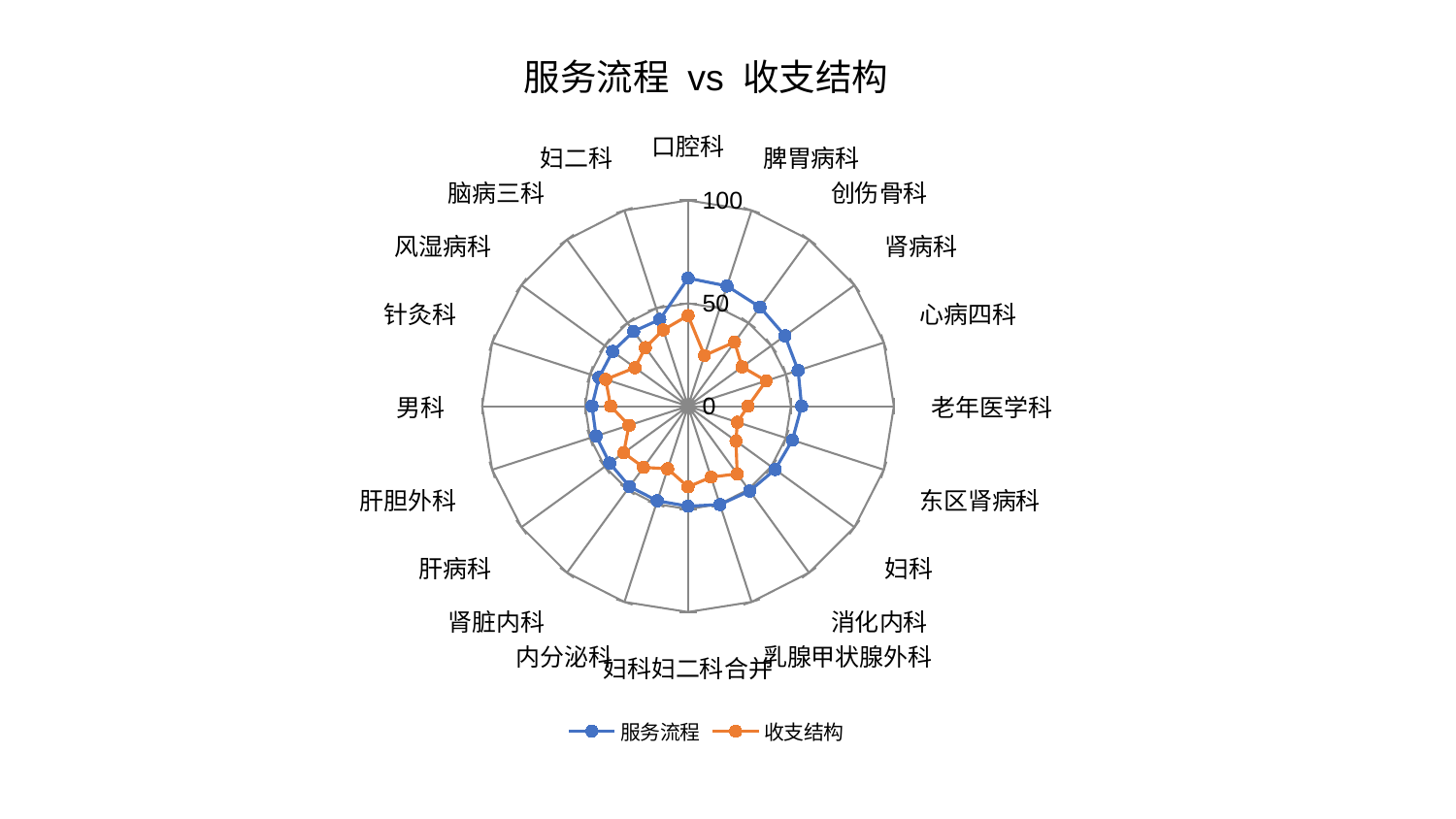

### Chart: 服务流程 vs 收支结构

| Category | 服务流程 | 收支结构 |
|---|---|---|
| 口腔科 | 62.20749552608783 | 44.052628536907676 |
| 脾胃病科 | 61.403068824954254 | 25.92281626596143 |
| 创伤骨科 | 59.50417901641095 | 38.517731350672584 |
| 肾病科 | 58.2153025753298 | 32.49392365982456 |
| 心病四科 | 56.235201302808605 | 39.89864131983746 |
| 老年医学科 | 55.192162178898 | 29.159279808591908 |
| 东区肾病科 | 53.31187827904482 | 25.224935309447588 |
| 妇科 | 52.33981838844412 | 28.83487898552096 |
| 消化内科 | 50.95444464860875 | 40.65274471184217 |
| 乳腺甲状腺外科 | 50.26954681056437 | 36.243377148041795 |
| 妇科妇二科合并 | 48.606148581203016 | 39.222311797048775 |
| 内分泌科 | 48.34090541149249 | 31.9878214165013 |
| 肾脏内科 | 48.29416877276853 | 36.75444936091149 |
| 肝病科 | 47.05854265190923 | 38.593811008930054 |
| 肝胆外科 | 46.94878086531904 | 30.153868292445054 |
| 男科 | 46.65091545541996 | 37.5667177205427 |
| 针灸科 | 45.420092658465066 | 42.03839989803016 |
| 风湿病科 | 45.268329412557854 | 31.843024463048028 |
| 脑病三科 | 44.94137757071963 | 35.22321918133969 |
| 妇二科 | 44.317081845543015 | 38.98765992384107 |
106